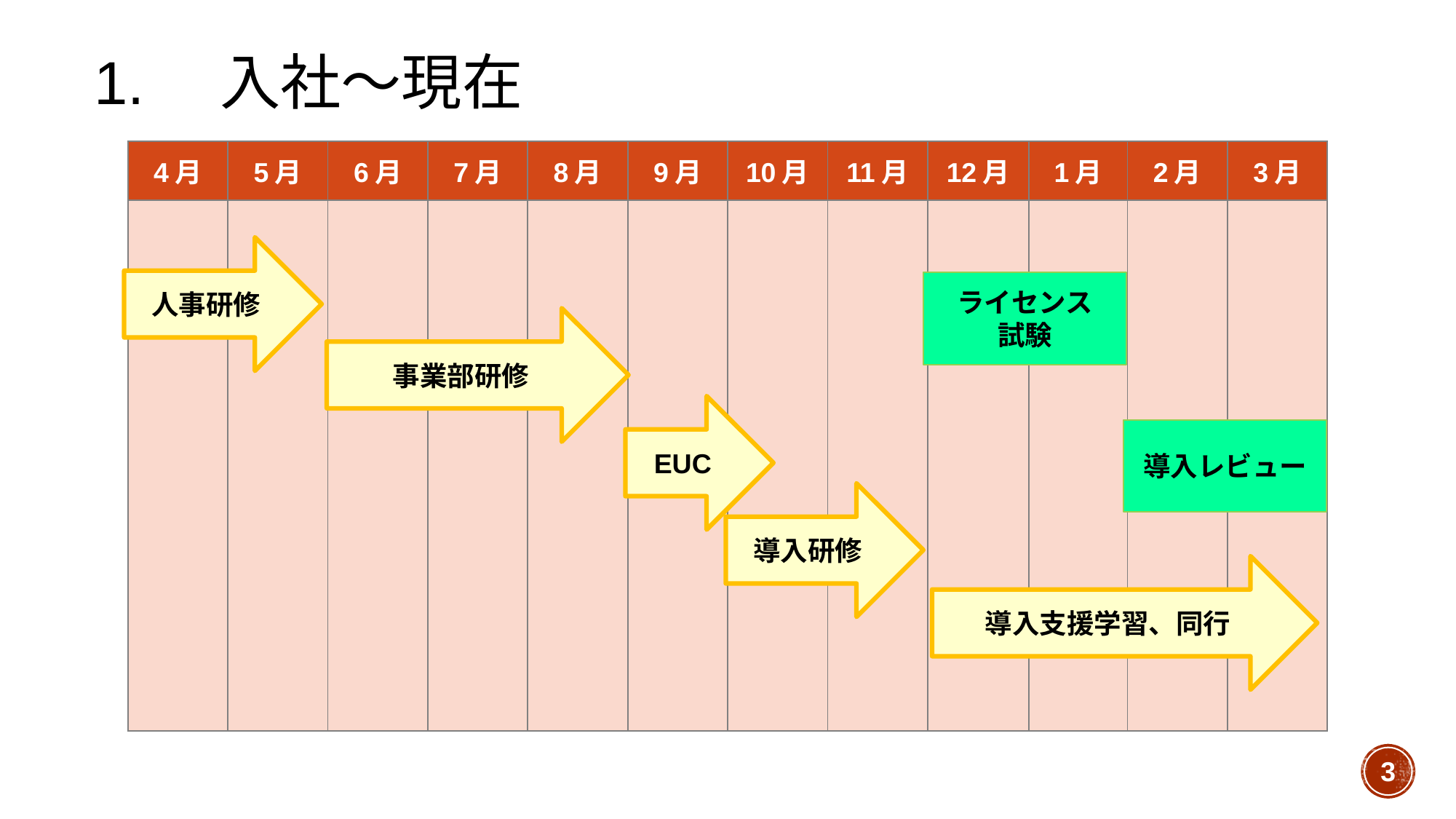

# 1.　入社～現在
| 4月 | 5月 | 6月 | 7月 | 8月 | 9月 | 10月 | 11月 | 12月 | 1月 | 2月 | 3月 |
| --- | --- | --- | --- | --- | --- | --- | --- | --- | --- | --- | --- |
|  |  |  |  |  |  |  |  |  |  |  |  |
人事研修

ライセンス
試験
事業部研修
EUC
導入レビュー
導入研修
導入支援学習、同行
3